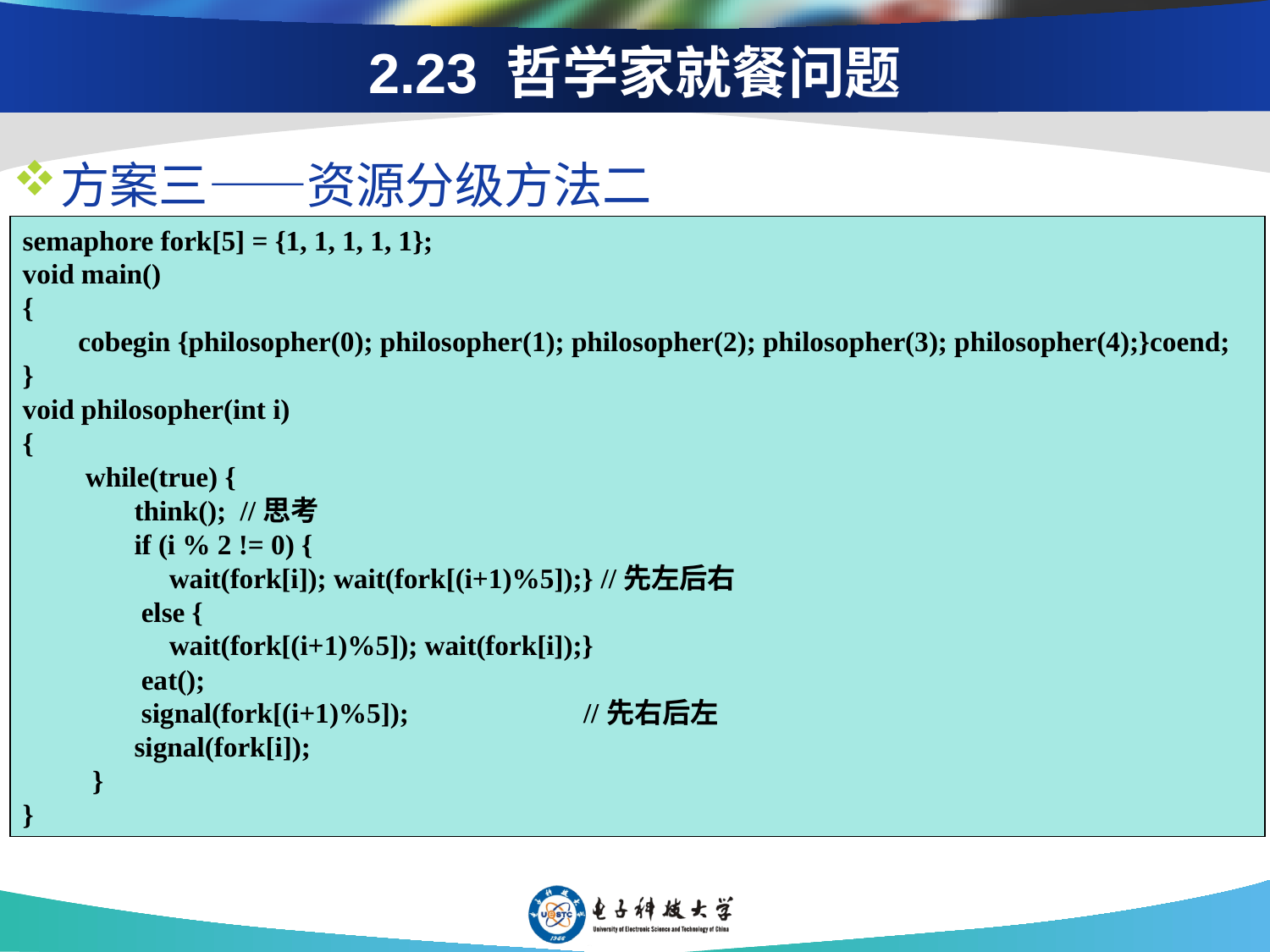

# 2.23 哲学家就餐问题
方案三——资源分级方法二
semaphore fork[5] = {1, 1, 1, 1, 1};
void main()
{
        cobegin {philosopher(0); philosopher(1); philosopher(2); philosopher(3); philosopher(4);}coend;
}
void philosopher(int i)
{
         while(true) {
                think();  //思考
                if (i % 2 != 0) {
                     wait(fork[i]); wait(fork[(i+1)%5]);} //先左后右
                 else {
                     wait(fork[(i+1)%5]); wait(fork[i]);}
                 eat();
                 signal(fork[(i+1)%5]);                         //先右后左
                signal(fork[i]);
          }
}